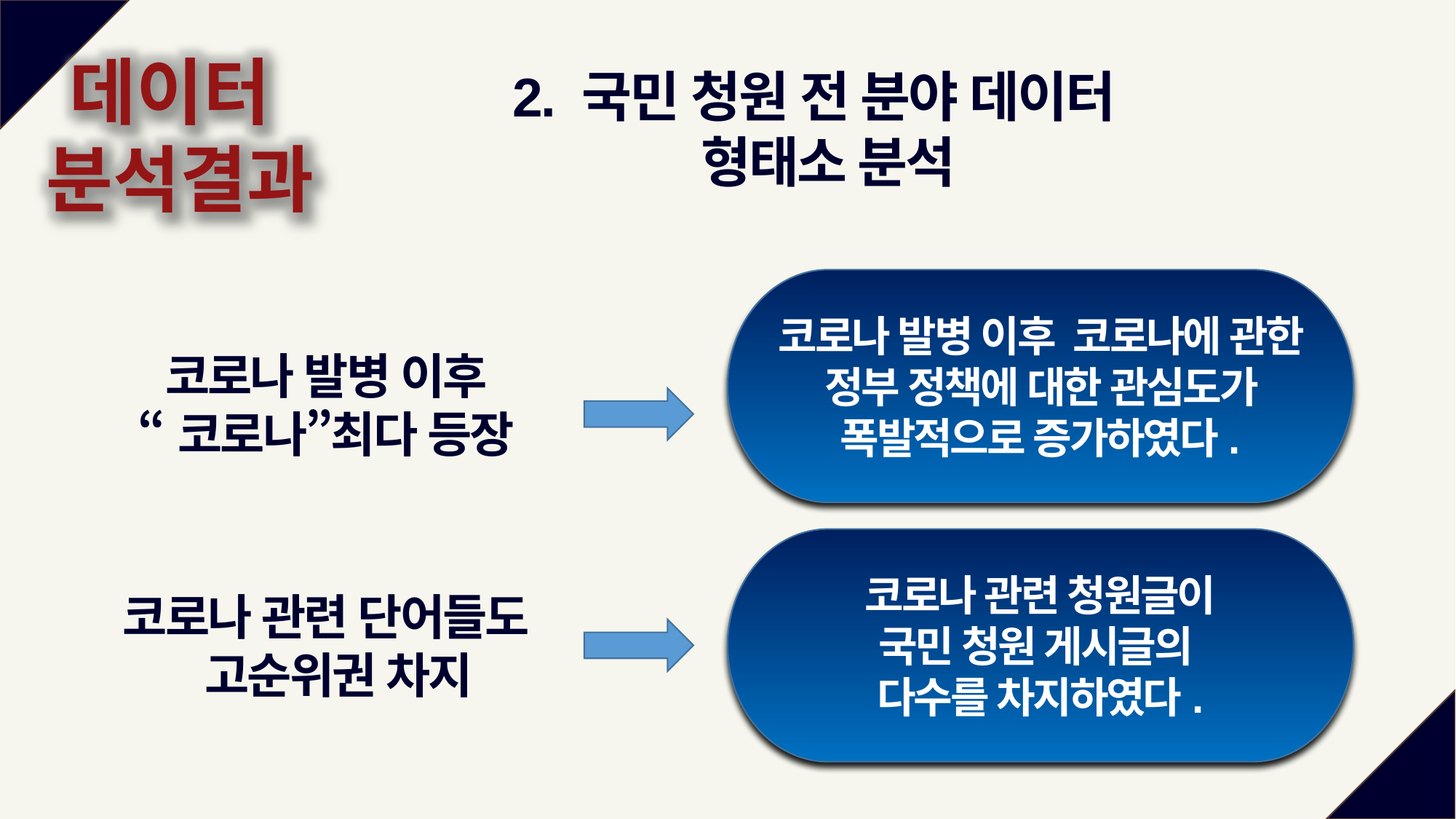

데이터
분석결과
2. 국민 청원 전 분야 데이터
 형태소 분석
코로나 발병 이후  코로나에 관한 정부 정책에 대한 관심도가 폭발적으로 증가하였다.
코로나 발병 이후
“코로나”최다 등장

코로나 관련 청원글이
국민 청원 게시글의
다수를 차지하였다.
코로나 관련 단어들도
 고순위권 차지